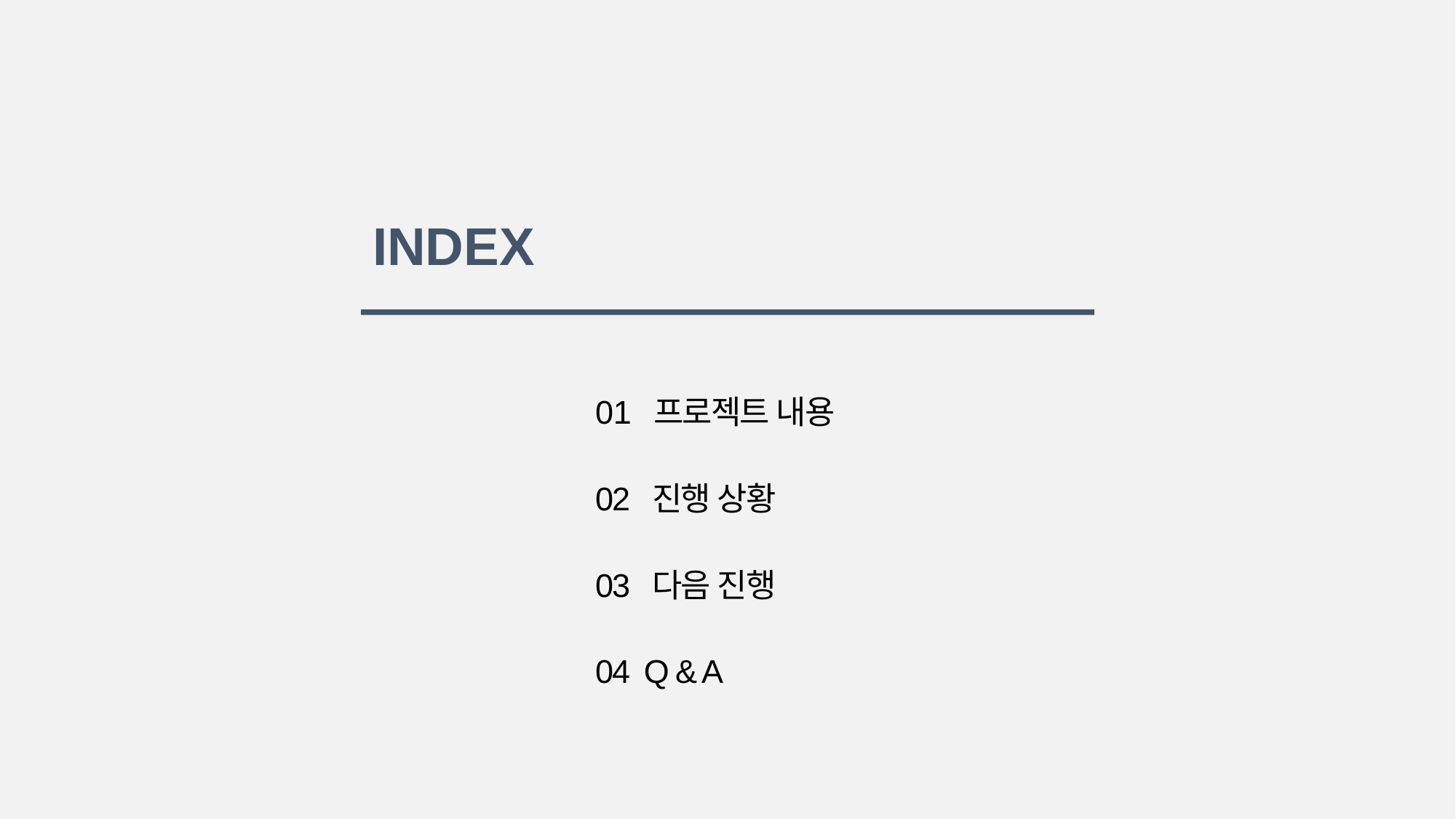

INDEX

01  프로젝트 내용
02  진행 상황
03  다음 진행
04  Q & A